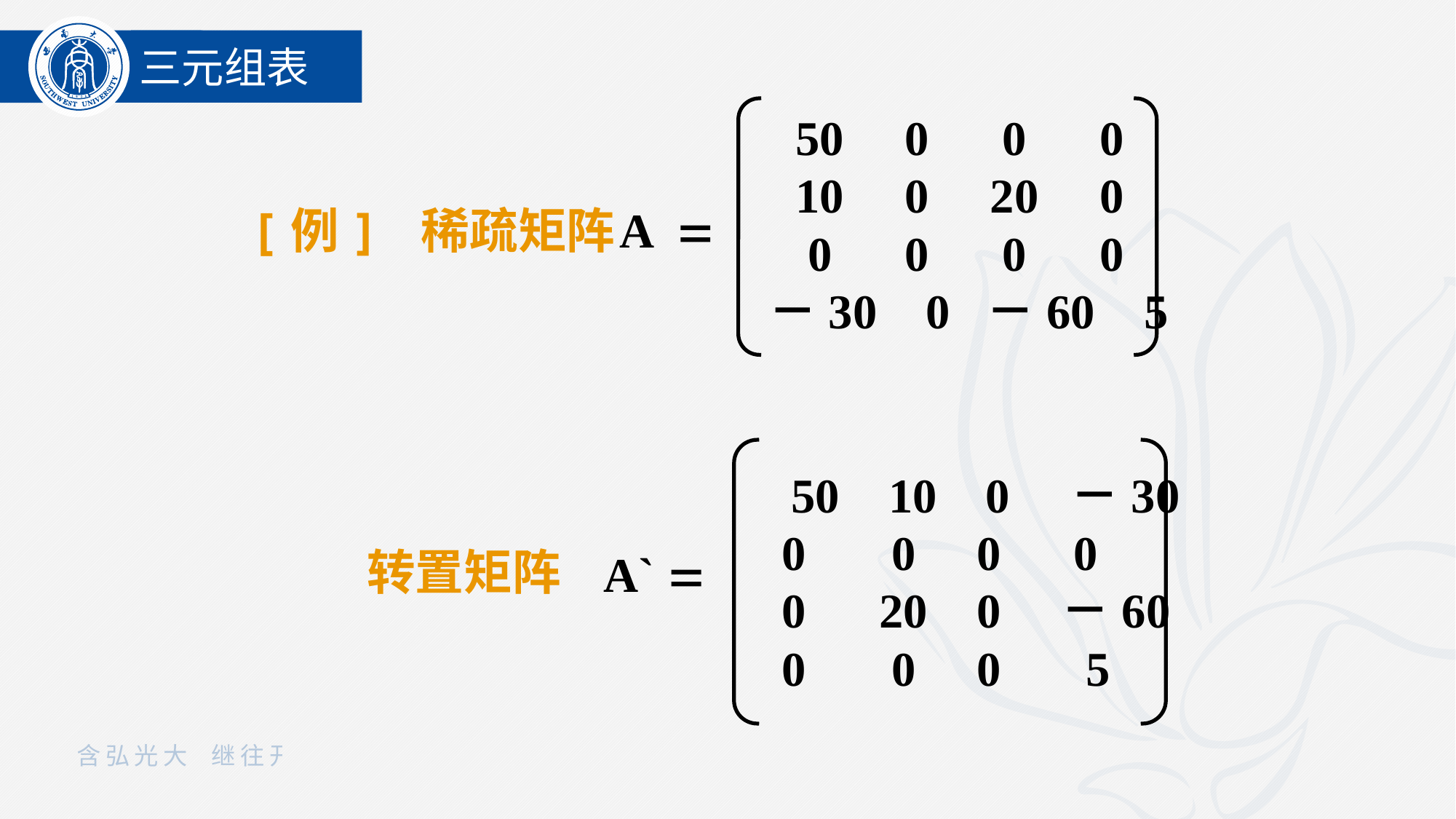

三元组表

A  =
     50     0      0      0
     10     0     20     0
      0      0      0      0
  －30    0  －60    5
[例] 稀疏矩阵

A` =
  50    10    0    －30
    0       0     0      0
    0      20    0    －60
    0       0     0       5
转置矩阵